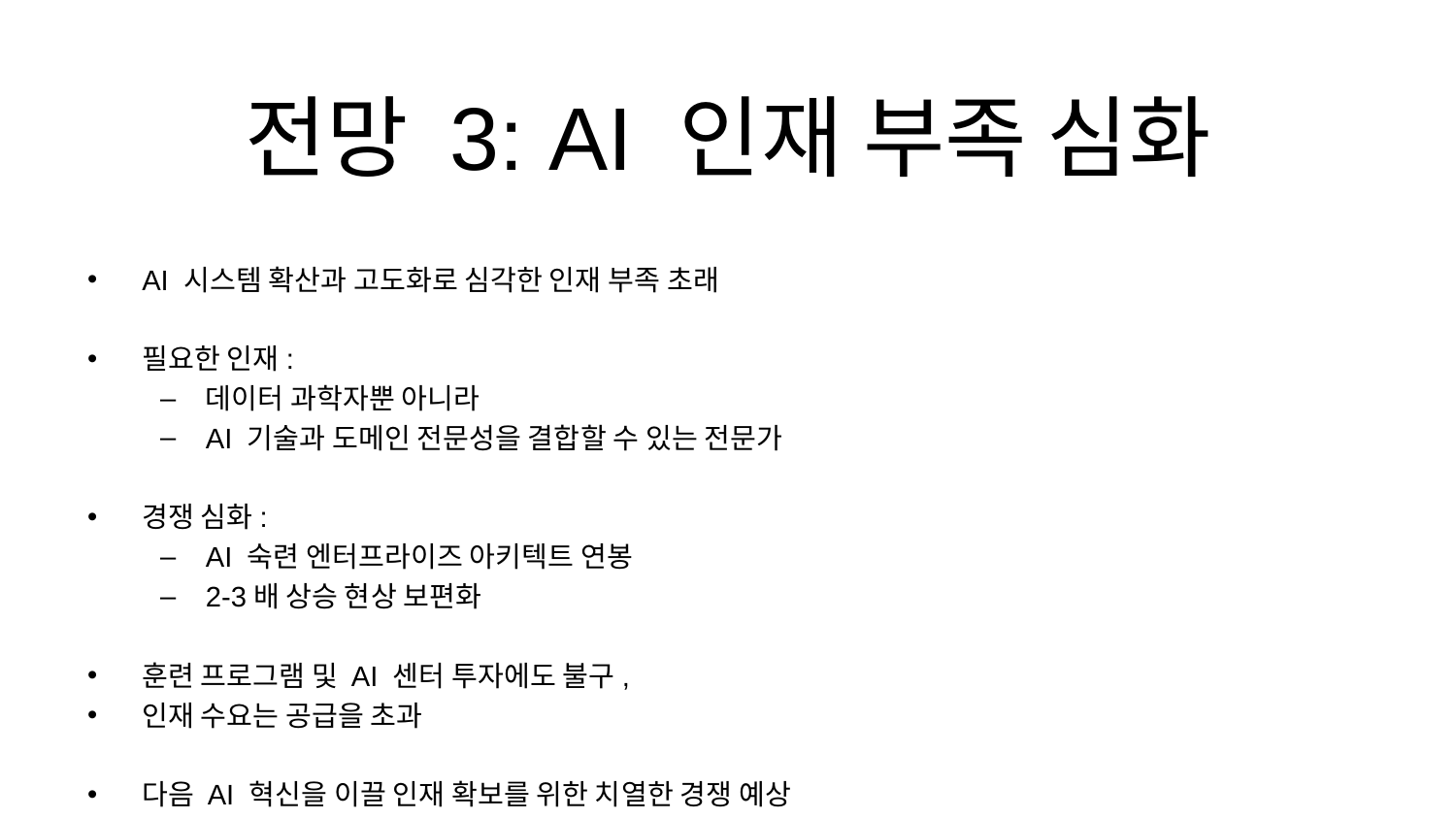

# 전망 3: AI 인재 부족 심화
AI 시스템 확산과 고도화로 심각한 인재 부족 초래

필요한 인재:
데이터 과학자뿐 아니라
AI 기술과 도메인 전문성을 결합할 수 있는 전문가

경쟁 심화:
AI 숙련 엔터프라이즈 아키텍트 연봉
2-3배 상승 현상 보편화

훈련 프로그램 및 AI 센터 투자에도 불구,
인재 수요는 공급을 초과

다음 AI 혁신을 이끌 인재 확보를 위한 치열한 경쟁 예상